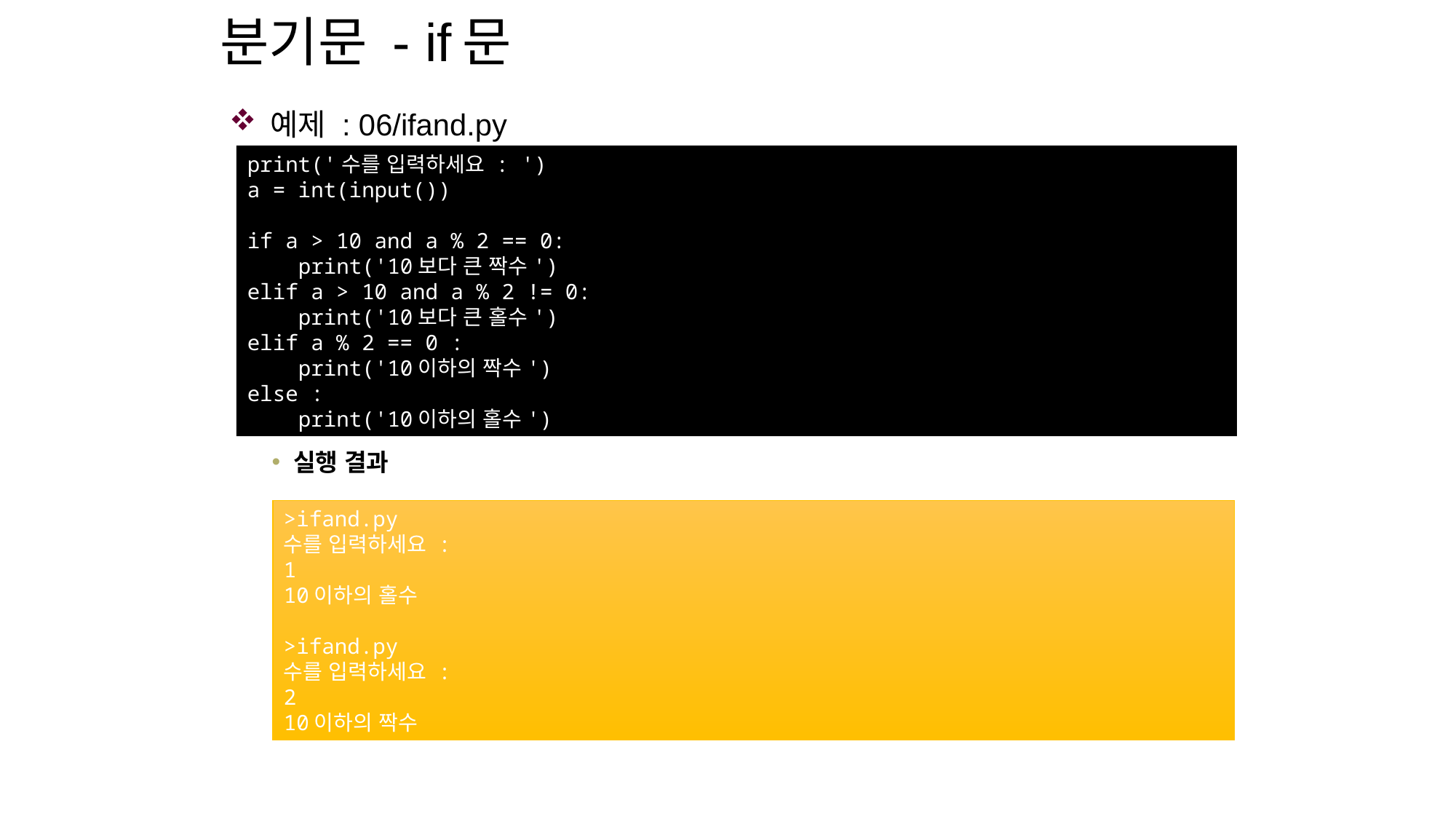

# 분기문 - if문
예제 : 06/ifand.py

실행 결과
print('수를 입력하세요 : ')
a = int(input())

if a > 10 and a % 2 == 0:
    print('10보다 큰 짝수')
elif a > 10 and a % 2 != 0:
    print('10보다 큰 홀수')
elif a % 2 == 0 :
    print('10이하의 짝수')
else :
    print('10이하의 홀수')
>ifand.py
수를 입력하세요 :
1
10이하의 홀수

>ifand.py
수를 입력하세요 :
2
10이하의 짝수